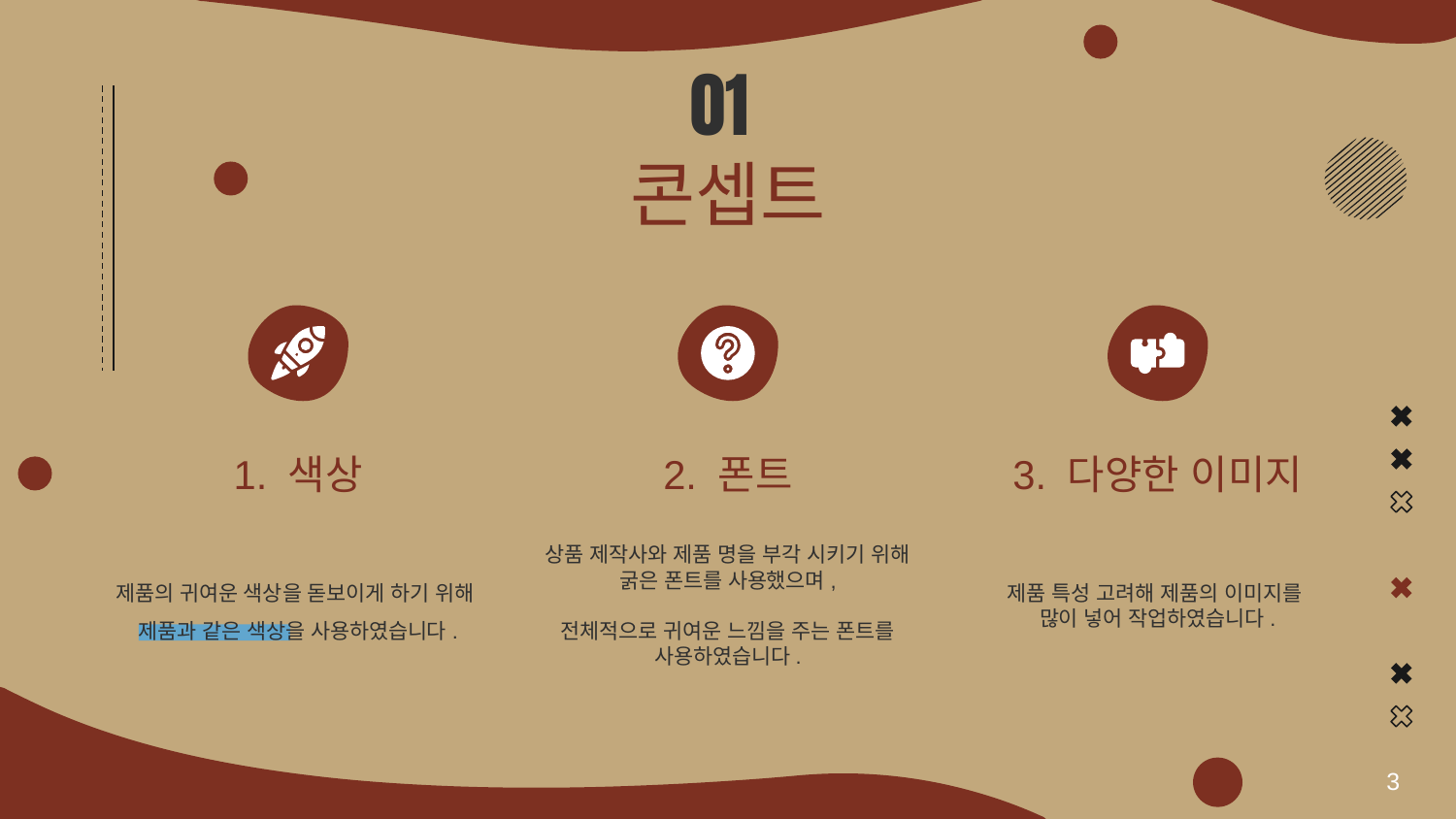

# 01 콘셉트

1. 색상
2. 폰트
3. 다양한 이미지
상품 제작사와 제품 명을 부각 시키기 위해 굵은 폰트를 사용했으며,

전체적으로 귀여운 느낌을 주는 폰트를 사용하였습니다.
제품의 귀여운 색상을 돋보이게 하기 위해
제품과 같은 색상을 사용하였습니다.
제품 특성 고려해 제품의 이미지를
많이 넣어 작업하였습니다.

3